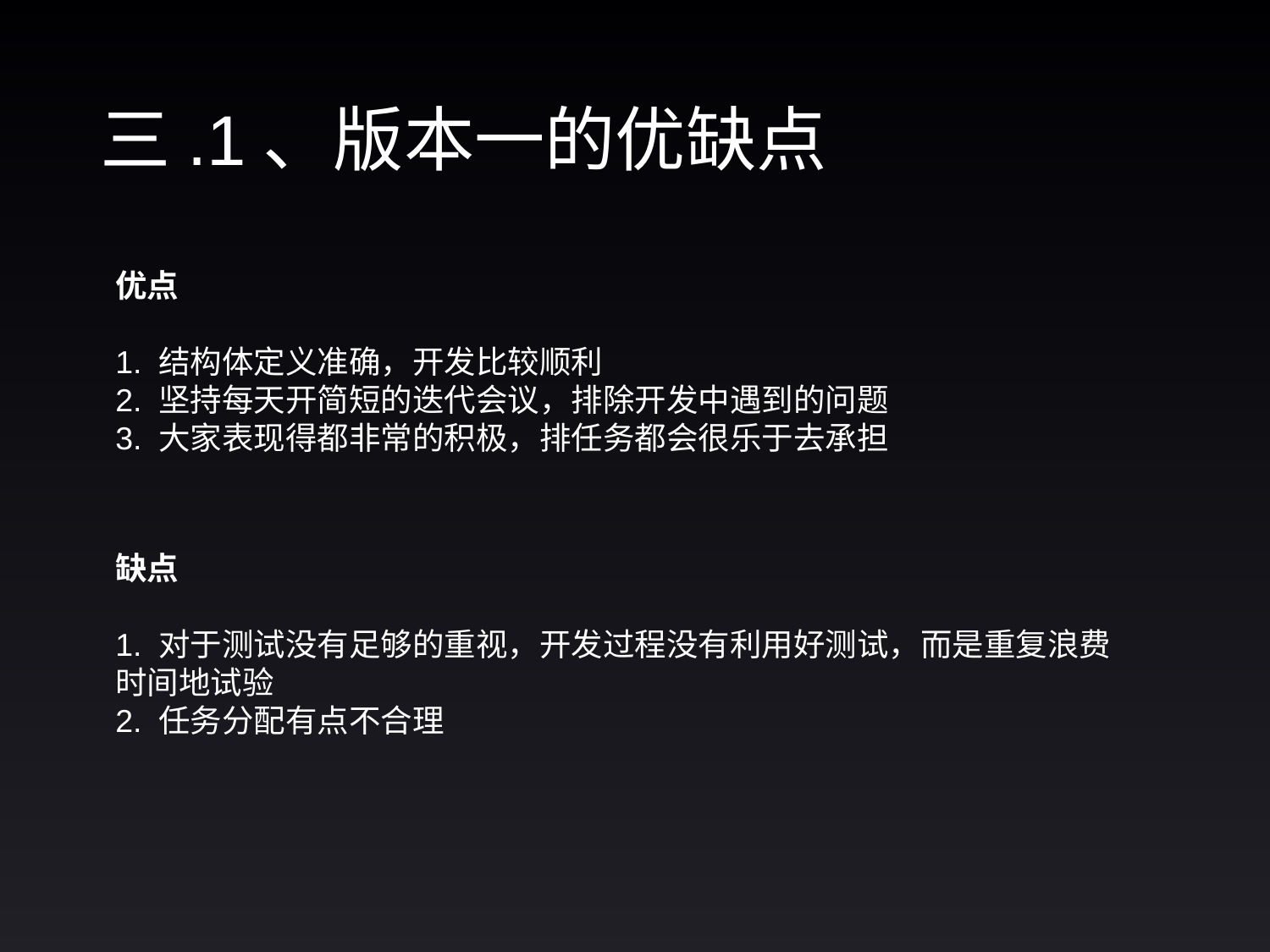

# 三.1、版本一的优缺点
优点

1. 结构体定义准确，开发比较顺利
2. 坚持每天开简短的迭代会议，排除开发中遇到的问题
3. 大家表现得都非常的积极，排任务都会很乐于去承担
缺点

1. 对于测试没有足够的重视，开发过程没有利用好测试，而是重复浪费时间地试验
2. 任务分配有点不合理